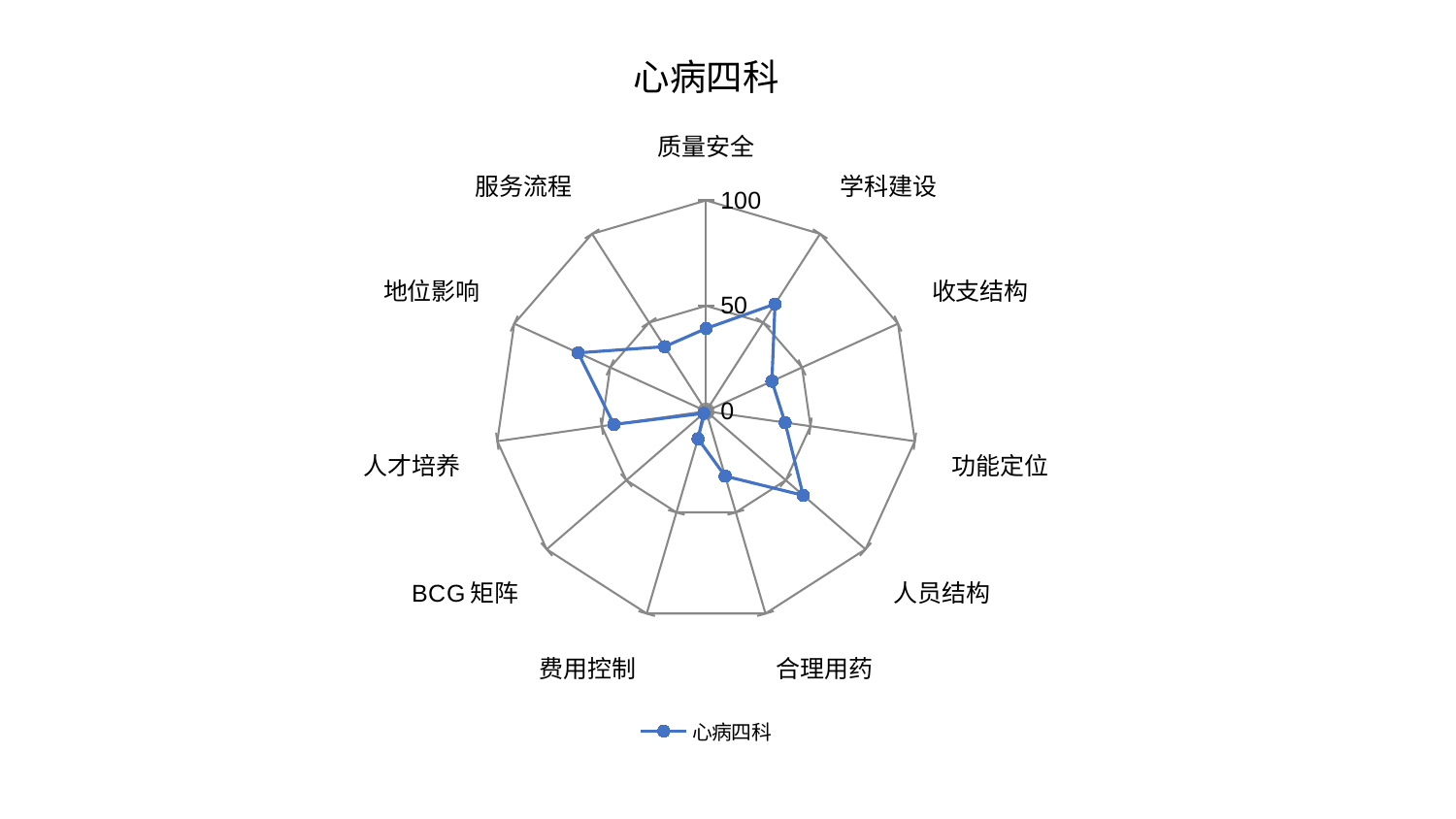

### Chart: 心病四科

| Category | 心病四科 |
|---|---|
| 质量安全 | 39.245720249928695 |
| 学科建设 | 60.44788789056945 |
| 收支结构 | 34.31917006500708 |
| 功能定位 | 37.84864701529326 |
| 人员结构 | 60.928914582694624 |
| 合理用药 | 32.06726195746725 |
| 费用控制 | 13.63963853756517 |
| BCG矩阵 | 1.5279603976756455 |
| 人才培养 | 44.18388266297611 |
| 地位影响 | 66.67875825180764 |
| 服务流程 | 36.40983903464448 |
163